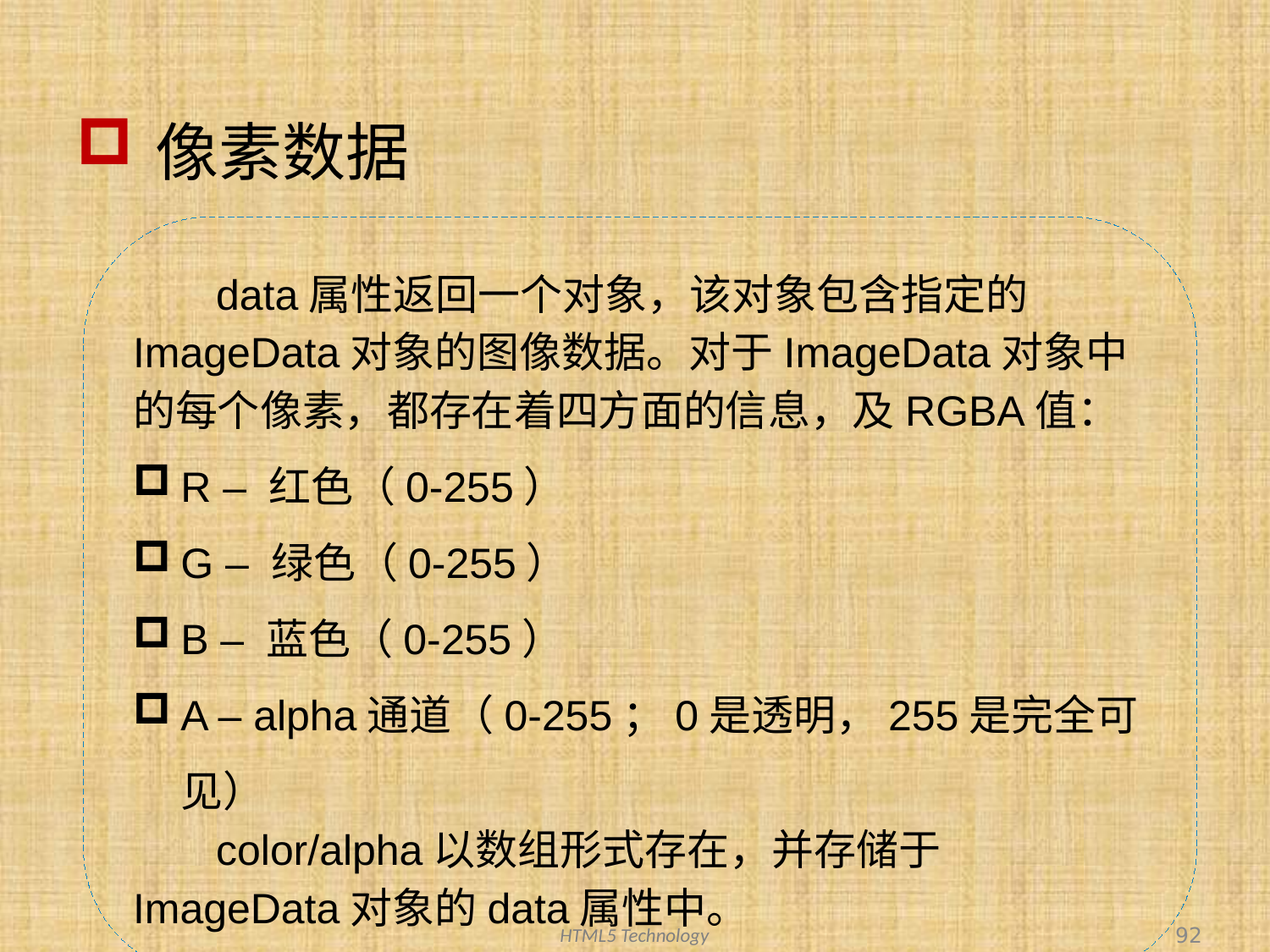

# 像素数据
       data属性返回一个对象，该对象包含指定的ImageData对象的图像数据。对于ImageData对象中的每个像素，都存在着四方面的信息，及RGBA值：
R – 红色（0-255）
G – 绿色（0-255）
B – 蓝色（0-255）
A – alpha通道（0-255；0是透明，255是完全可见）
       color/alpha以数组形式存在，并存储于ImageData对象的data属性中。
92
HTML5 Technology